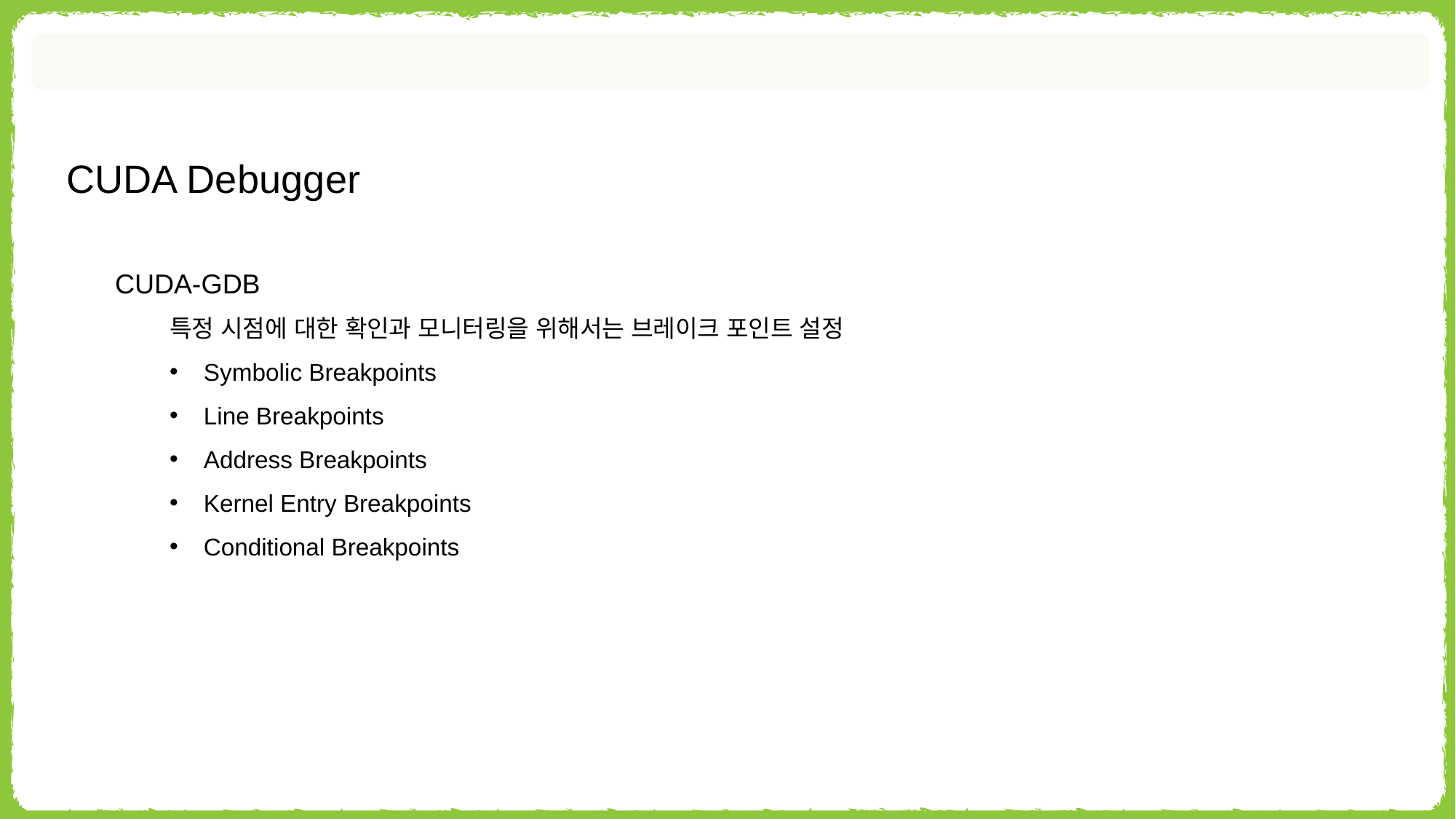

CUDA Debugger
CUDA-GDB
특정 시점에 대한 확인과 모니터링을 위해서는 브레이크 포인트 설정
Symbolic Breakpoints
Line Breakpoints
Address Breakpoints
Kernel Entry Breakpoints
Conditional Breakpoints